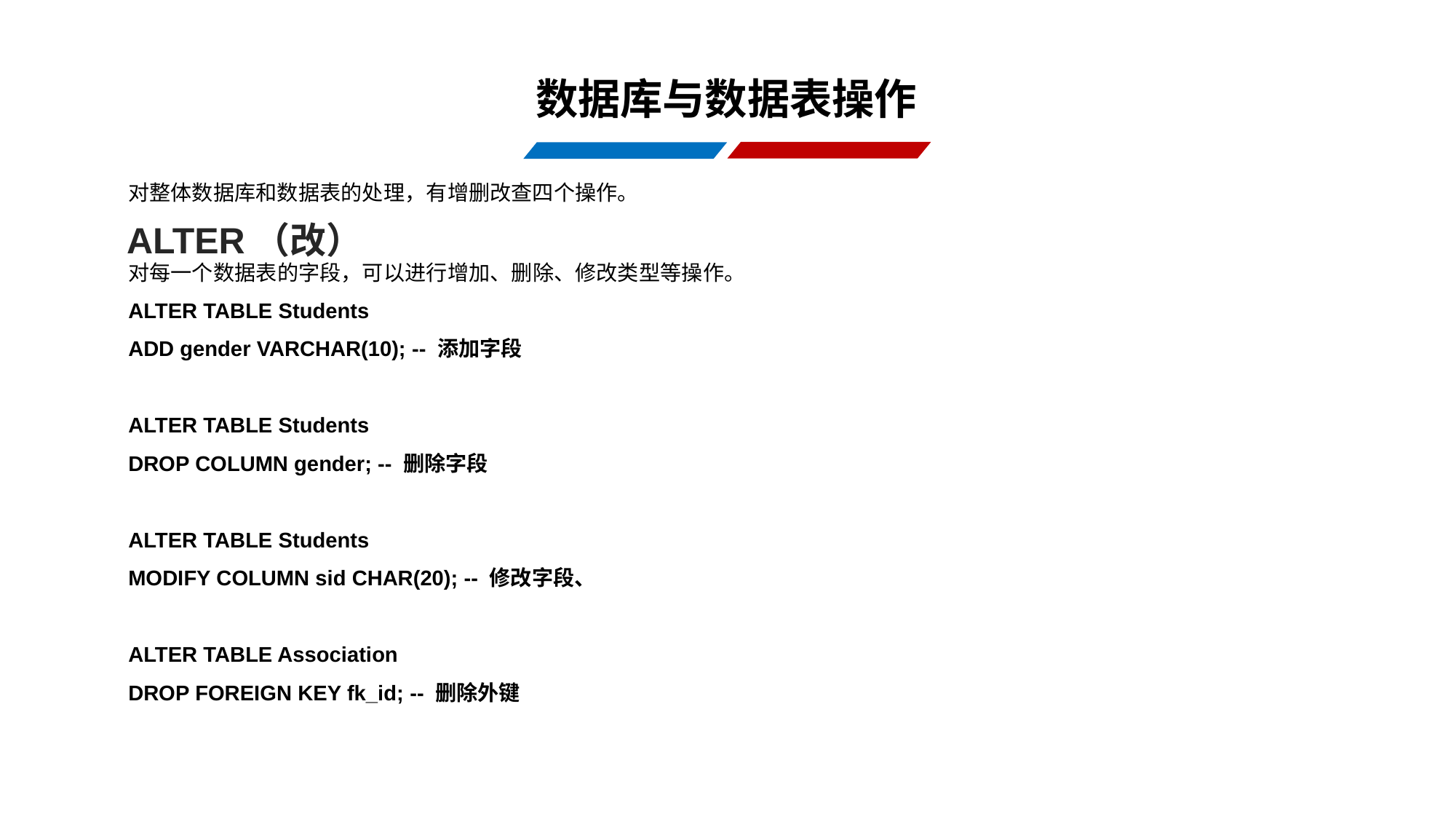

数据库与数据表操作

对整体数据库和数据表的处理，有增删改查四个操作。
ALTER（改）
对每一个数据表的字段，可以进行增加、删除、修改类型等操作。
ALTER TABLE Students
ADD gender VARCHAR(10); -- 添加字段

ALTER TABLE Students
DROP COLUMN gender; -- 删除字段

ALTER TABLE Students
MODIFY COLUMN sid CHAR(20); -- 修改字段、

ALTER TABLE Association
DROP FOREIGN KEY fk_id; -- 删除外键